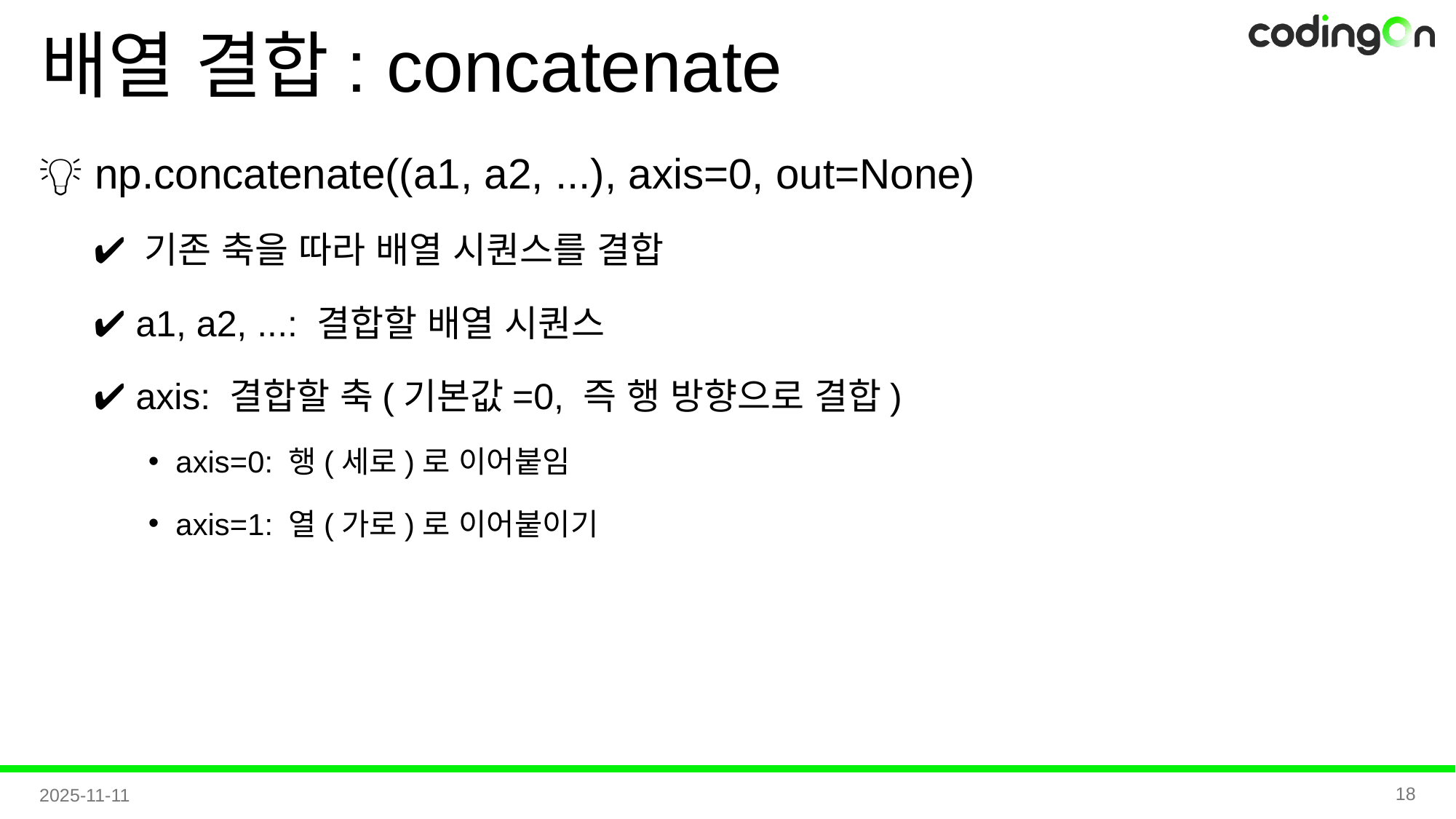

# 배열 결합: concatenate
💡 np.concatenate((a1, a2, ...), axis=0, out=None)
✔️ 기존 축을 따라 배열 시퀀스를 결합
✔️ a1, a2, ...: 결합할 배열 시퀀스
✔️ axis: 결합할 축(기본값=0, 즉 행 방향으로 결합)
axis=0: 행(세로)로 이어붙임
axis=1: 열(가로)로 이어붙이기
18
2025-11-11